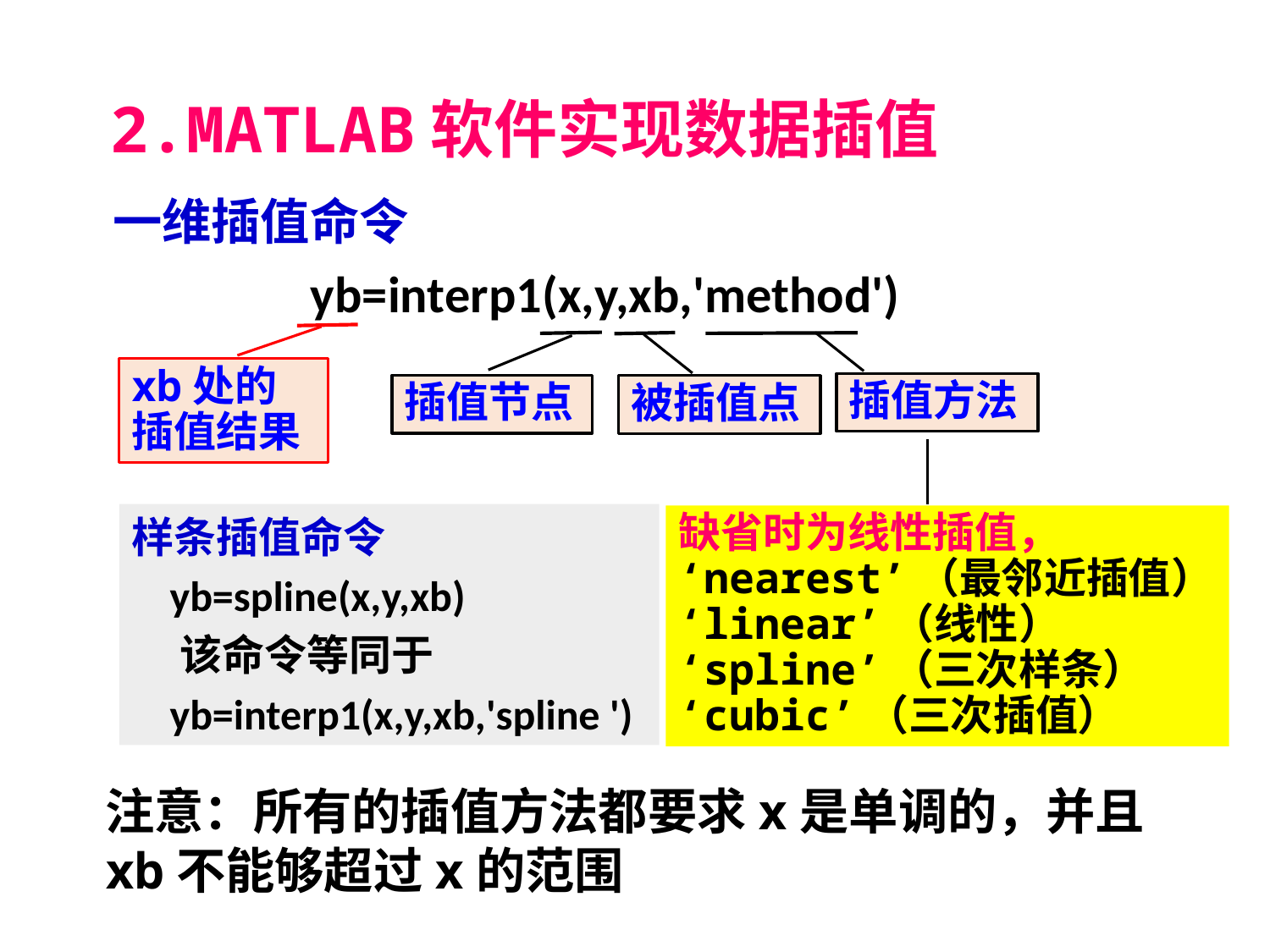

2.MATLAB软件实现数据插值
一维插值命令
                 yb=interp1(x,y,xb,'method')

xb处的插值结果
插值方法
插值节点
被插值点
样条插值命令
    yb=spline(x,y,xb)
    该命令等同于
    yb=interp1(x,y,xb,'spline ')
缺省时为线性插值，
‘nearest’（最邻近插值）
‘linear’（线性）
‘spline’（三次样条）
‘cubic’（三次插值）
注意：所有的插值方法都要求x是单调的，并且xb不能够超过x的范围